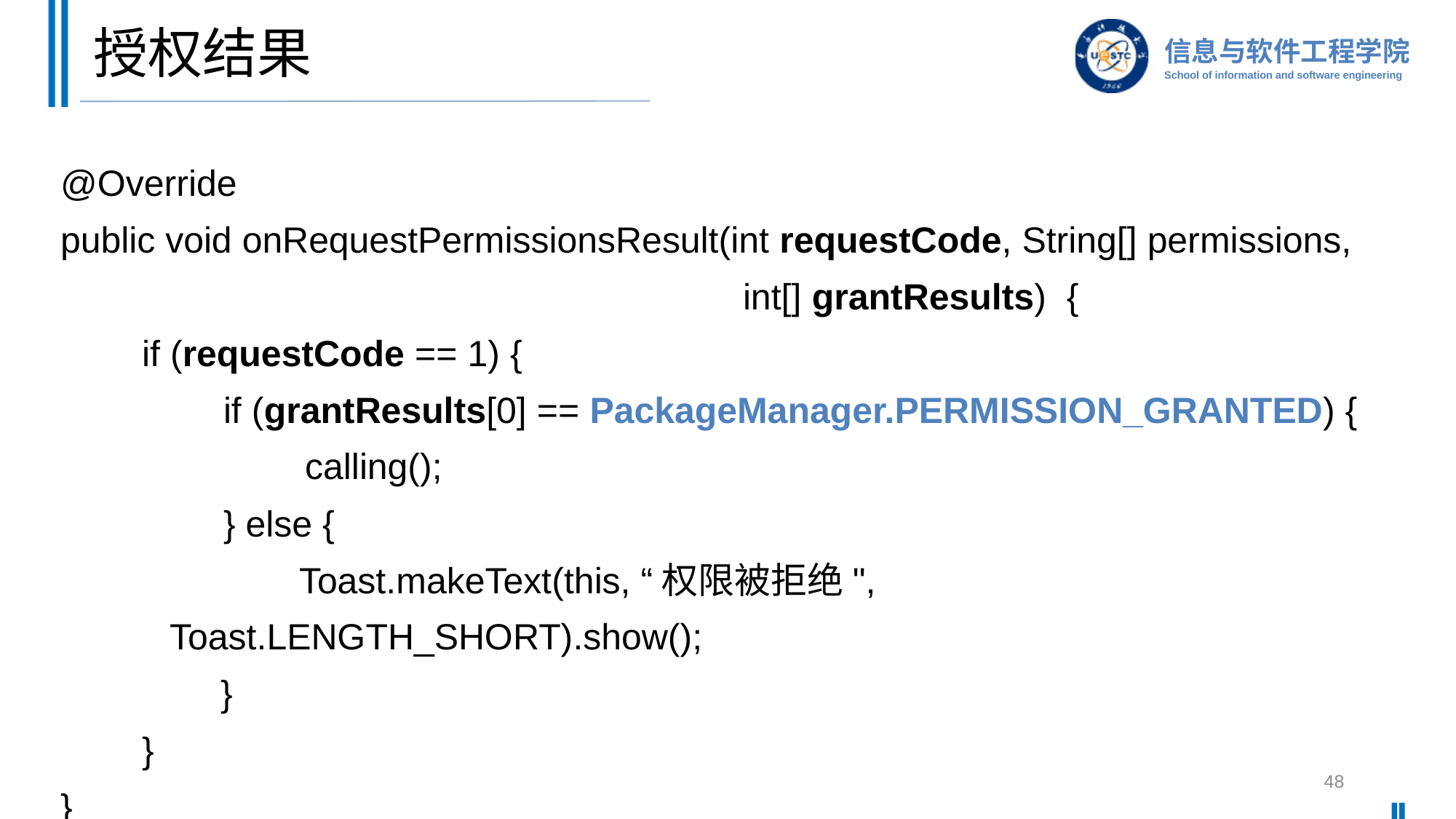

# 授权结果
@Override
public void onRequestPermissionsResult(int requestCode, String[] permissions,
                                                                   int[] grantResults)  {
        if (requestCode == 1) {
                if (grantResults[0] == PackageManager.PERMISSION_GRANTED) {
                        calling();
                } else {
	  Toast.makeText(this, “权限被拒绝", Toast.LENGTH_SHORT).show();
     }
        }
}
48